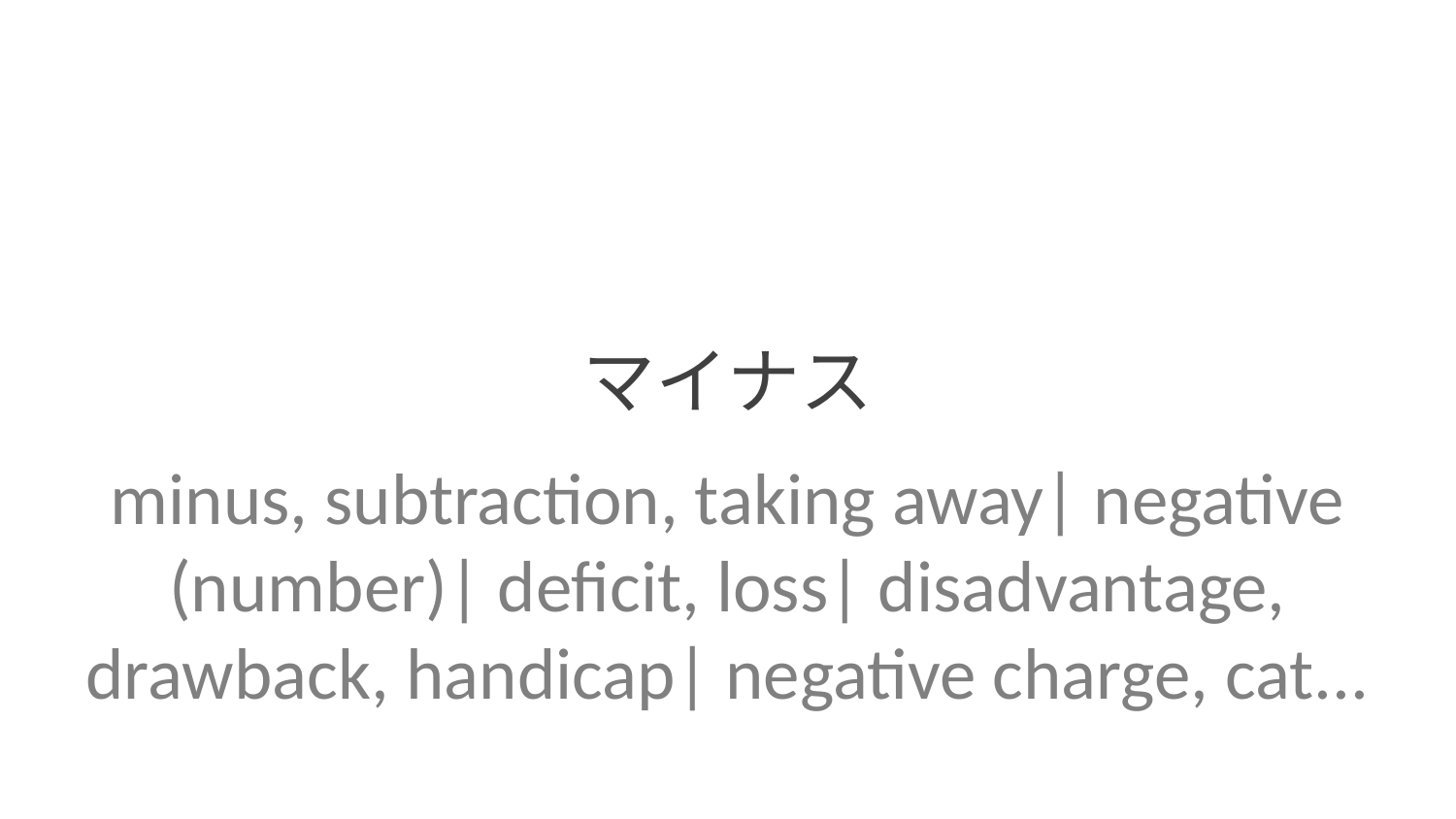

マイナス
minus, subtraction, taking away| negative (number)| deficit, loss| disadvantage, drawback, handicap| negative charge, cat...